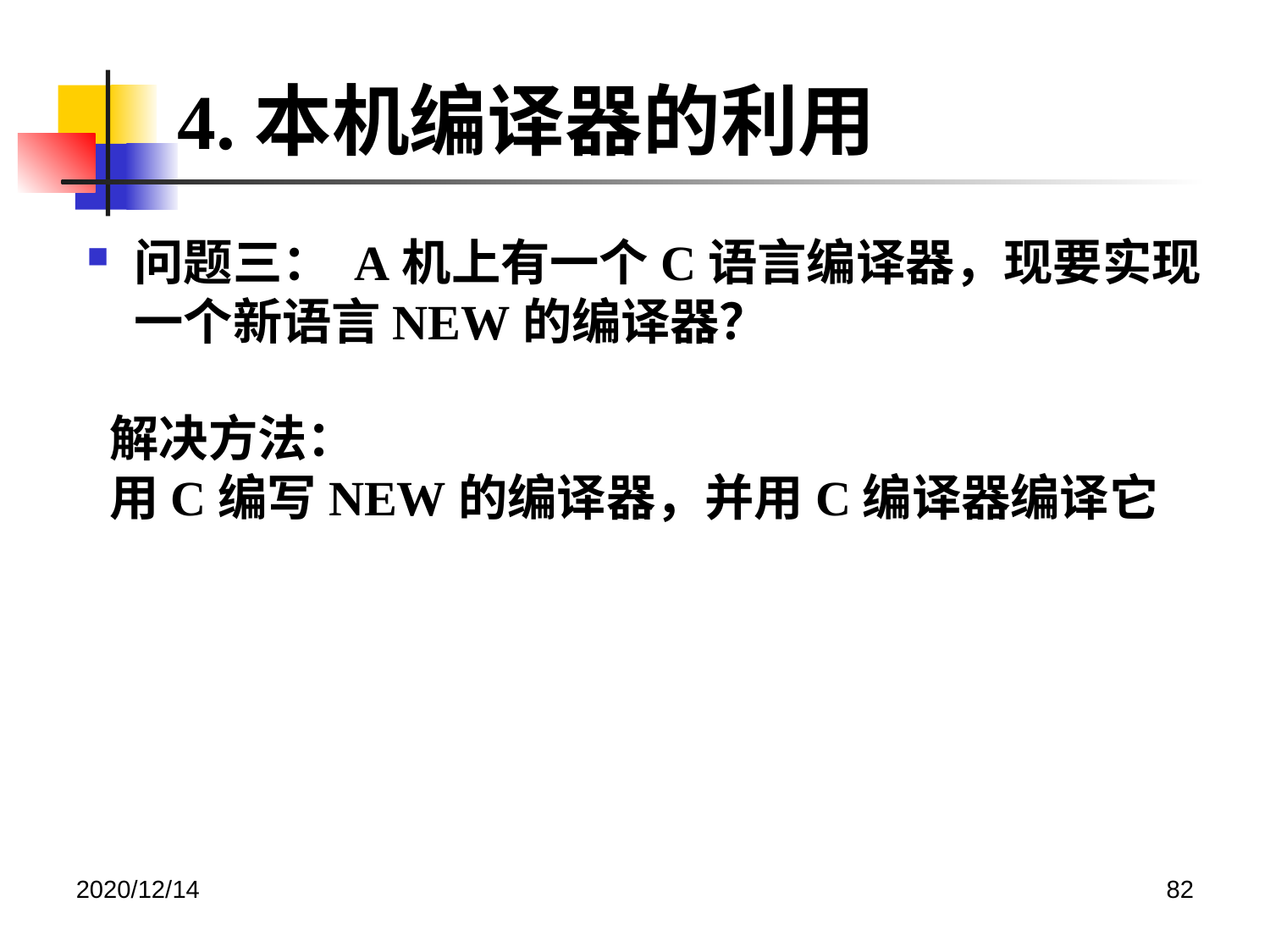

4.本机编译器的利用
问题三： A机上有一个C语言编译器，现要实现一个新语言NEW的编译器？
解决方法：
用C编写NEW的编译器，并用C编译器编译它

2020/12/14
82